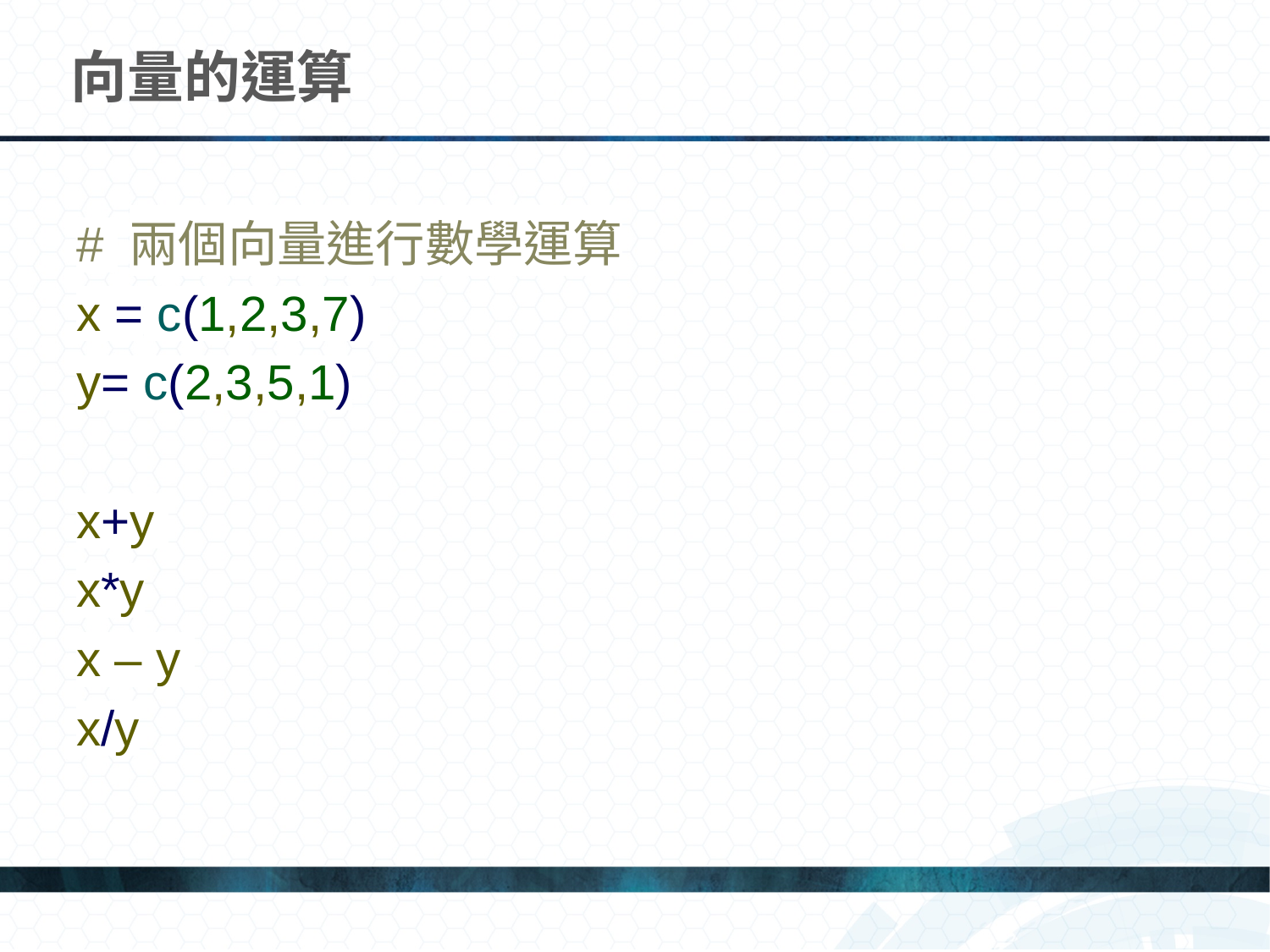

# 向量的運算
# 兩個向量進行數學運算
x = c(1,2,3,7)
y= c(2,3,5,1)

x+y
x*y
x – y
x/y